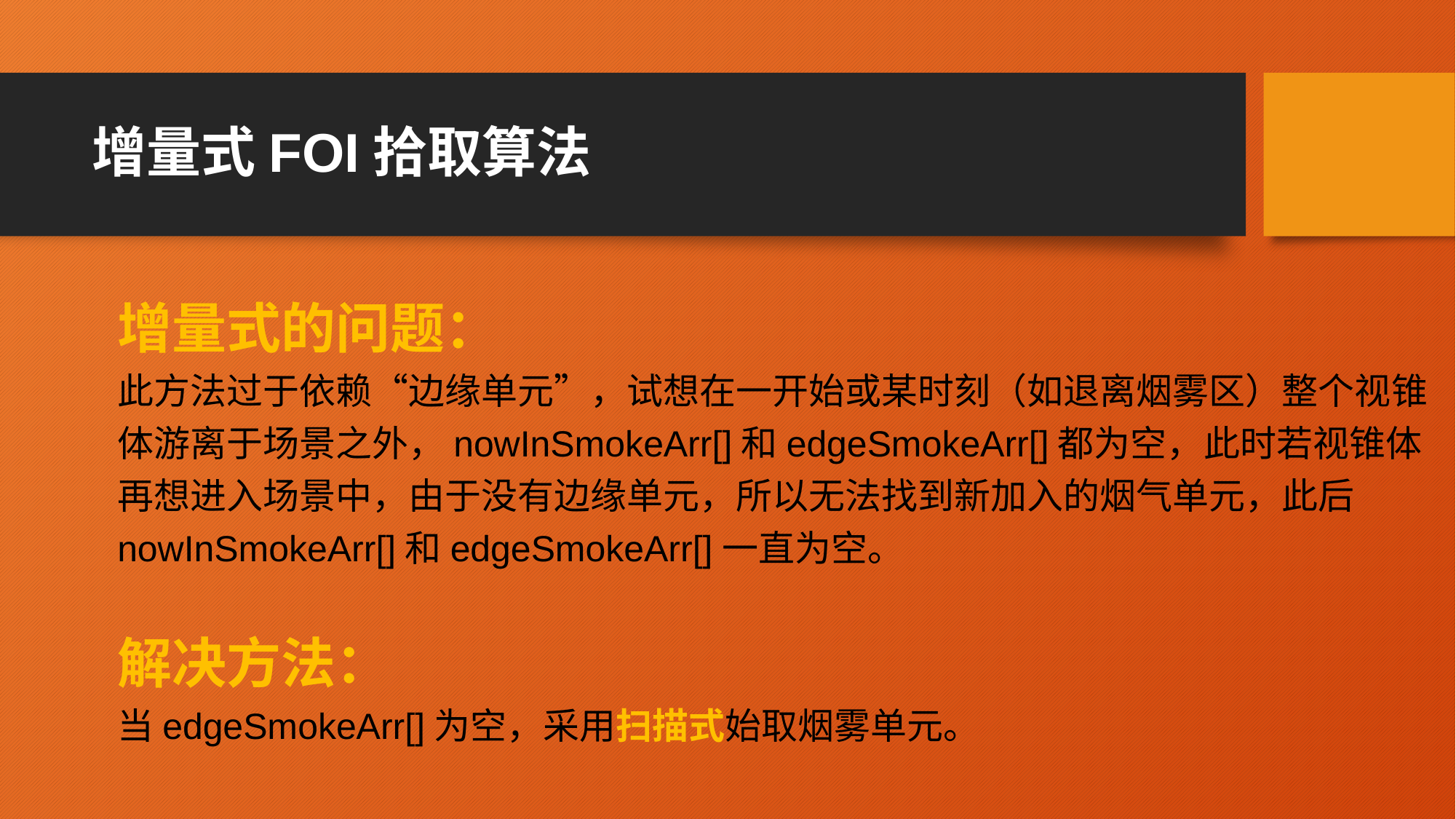

# 增量式FOI拾取算法
增量式的问题：
此方法过于依赖“边缘单元”，试想在一开始或某时刻（如退离烟雾区）整个视锥体游离于场景之外，nowInSmokeArr[]和edgeSmokeArr[]都为空，此时若视锥体再想进入场景中，由于没有边缘单元，所以无法找到新加入的烟气单元，此后nowInSmokeArr[]和edgeSmokeArr[]一直为空。
解决方法：
当edgeSmokeArr[]为空，采用扫描式始取烟雾单元。